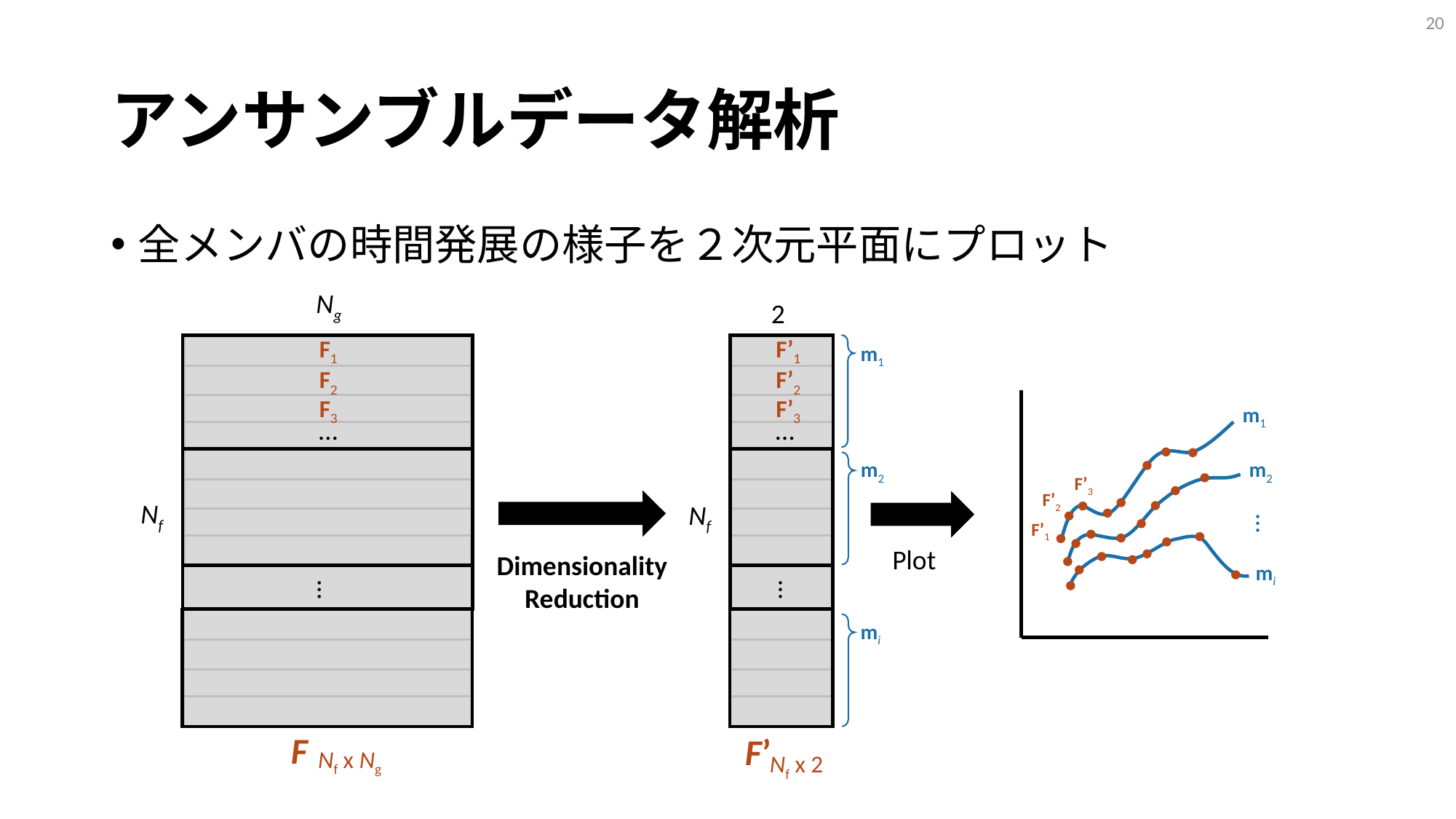

20
# アンサンブルデータ解析
全メンバの時間発展の様子を２次元平面にプロット
Ng
2
F’1

F’2
F’3
…

Nf

…

F’
Nf x 2

Dimensionality
Reduction
F1

F2
F3
…

…

m1

m2

mi

F’3

F’2

F’1

Plot
m1

m2

…

mi
Nf
F
Nf x Ng